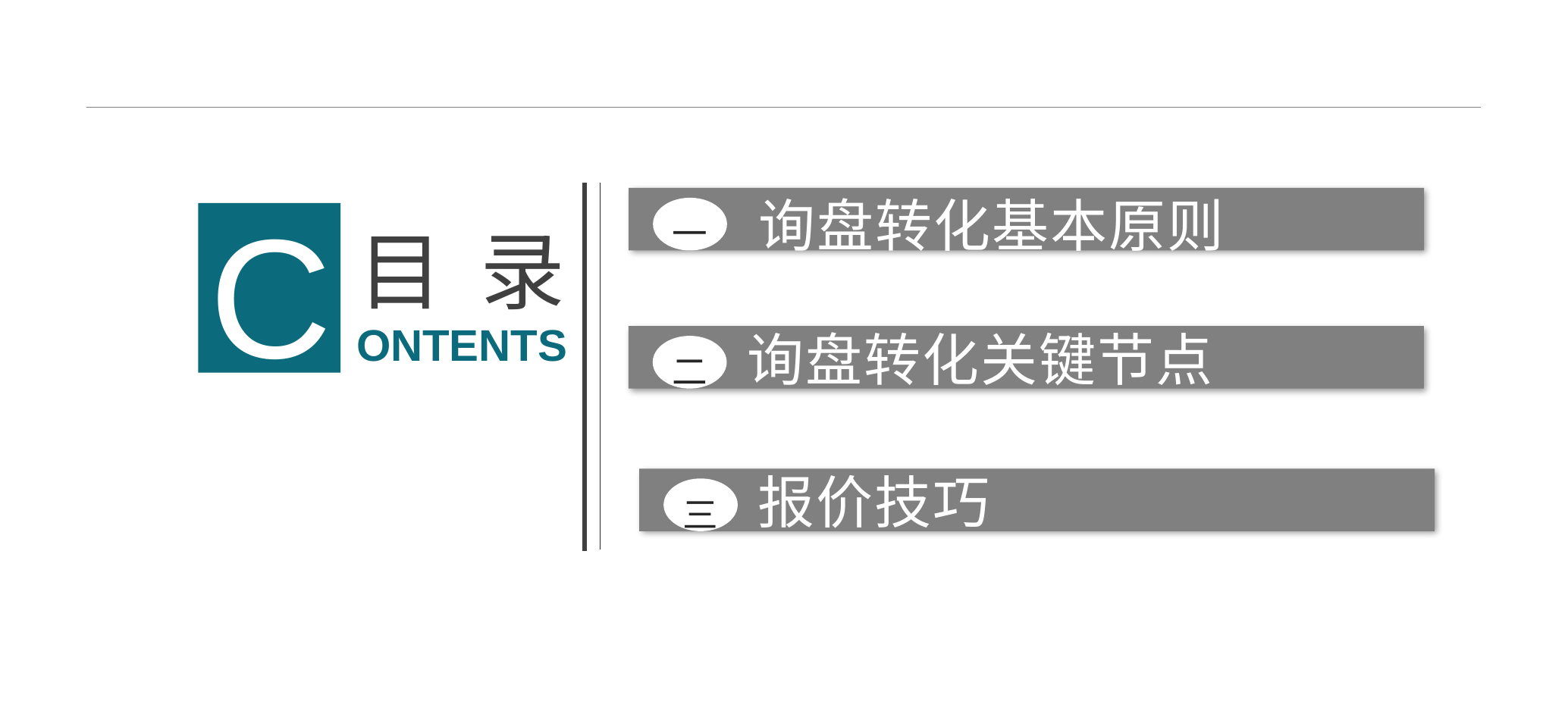

#

C

目  录
ONTENTS
询盘转化基本原则
一

询盘转化关键节点
二

报价技巧
三

4